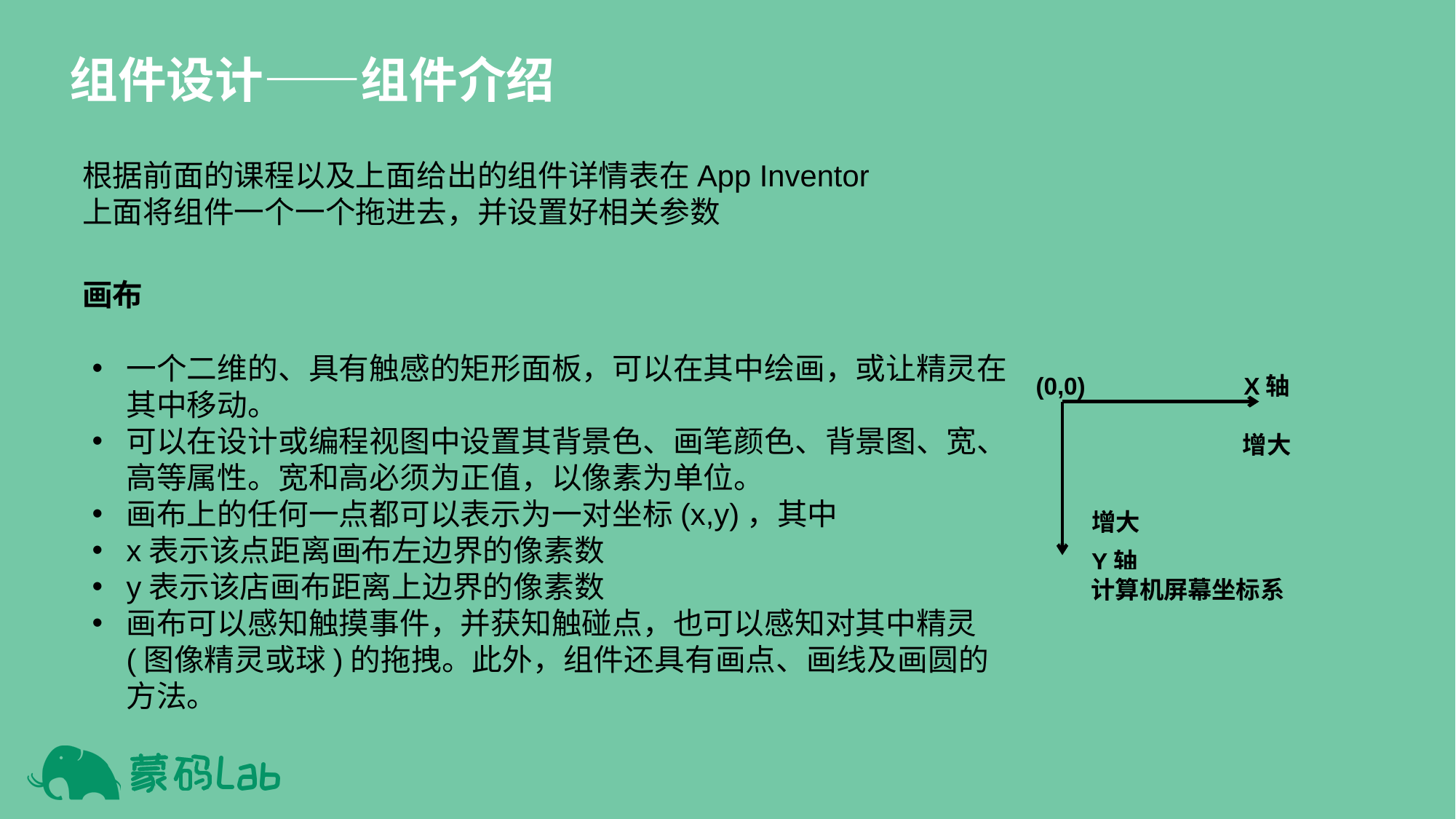

组件设计——组件介绍

根据前面的课程以及上面给出的组件详情表在App Inventor上面将组件一个一个拖进去，并设置好相关参数
画布
一个二维的、具有触感的矩形面板，可以在其中绘画，或让精灵在其中移动。
可以在设计或编程视图中设置其背景色、画笔颜色、背景图、宽、高等属性。宽和高必须为正值，以像素为单位。
画布上的任何一点都可以表示为一对坐标(x,y)，其中
x表示该点距离画布左边界的像素数
y表示该店画布距离上边界的像素数
画布可以感知触摸事件，并获知触碰点，也可以感知对其中精灵(图像精灵或球)的拖拽。此外，组件还具有画点、画线及画圆的方法。

X轴
(0,0)
增大
增大
Y轴
计算机屏幕坐标系